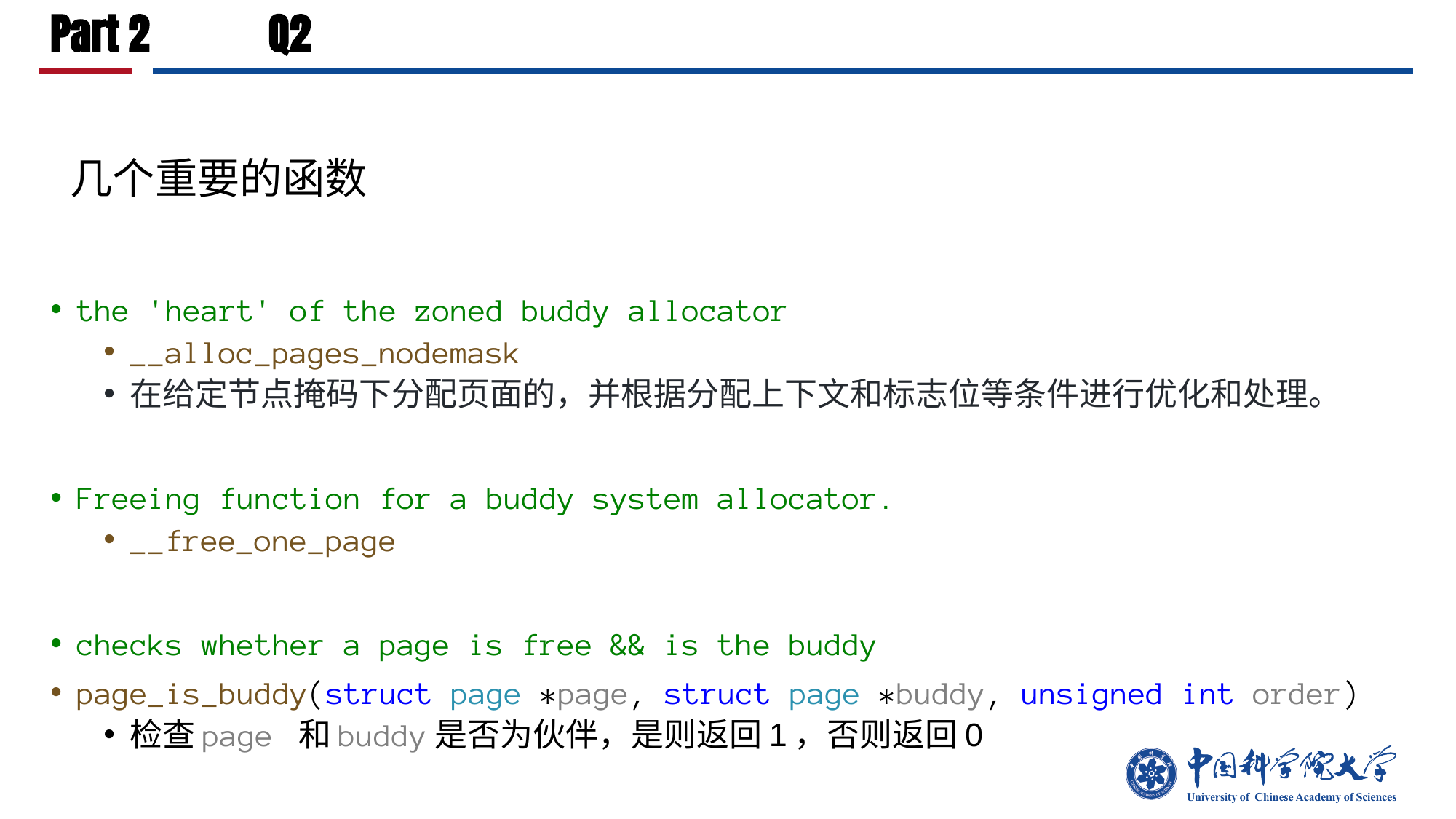

# Part 2 	Q2
几个重要的函数
the 'heart' of the zoned buddy allocator
__alloc_pages_nodemask
在给定节点掩码下分配页面的，并根据分配上下文和标志位等条件进行优化和处理。

Freeing function for a buddy system allocator.
__free_one_page

checks whether a page is free && is the buddy
page_is_buddy(struct page *page, struct page *buddy, unsigned int order)
检查page 和buddy是否为伙伴，是则返回1，否则返回0